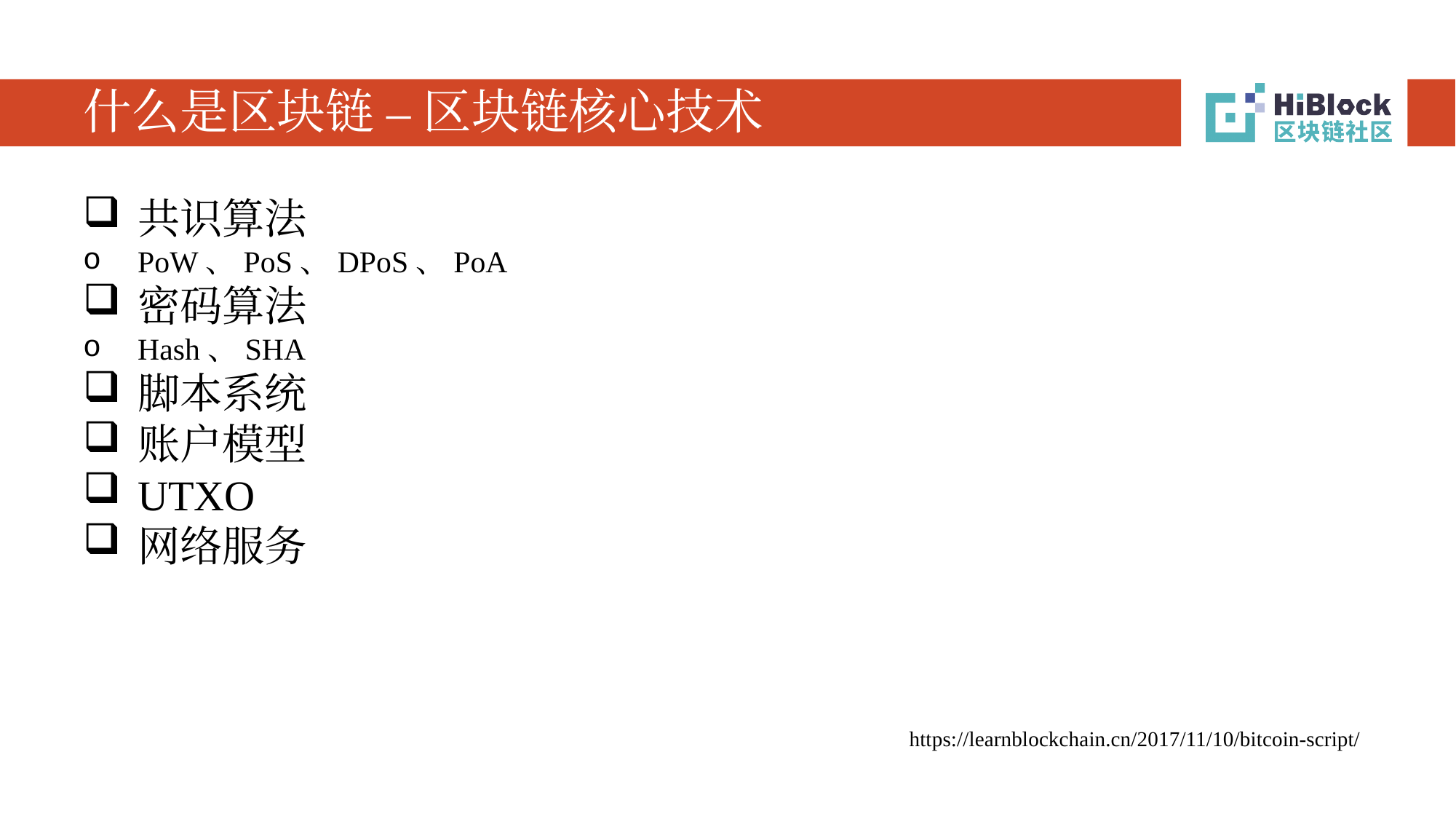

# 什么是区块链 – 区块链核心技术
共识算法
PoW、PoS、DPoS、PoA
密码算法
Hash、SHA
脚本系统
账户模型
UTXO
网络服务

https://learnblockchain.cn/2017/11/10/bitcoin-script/